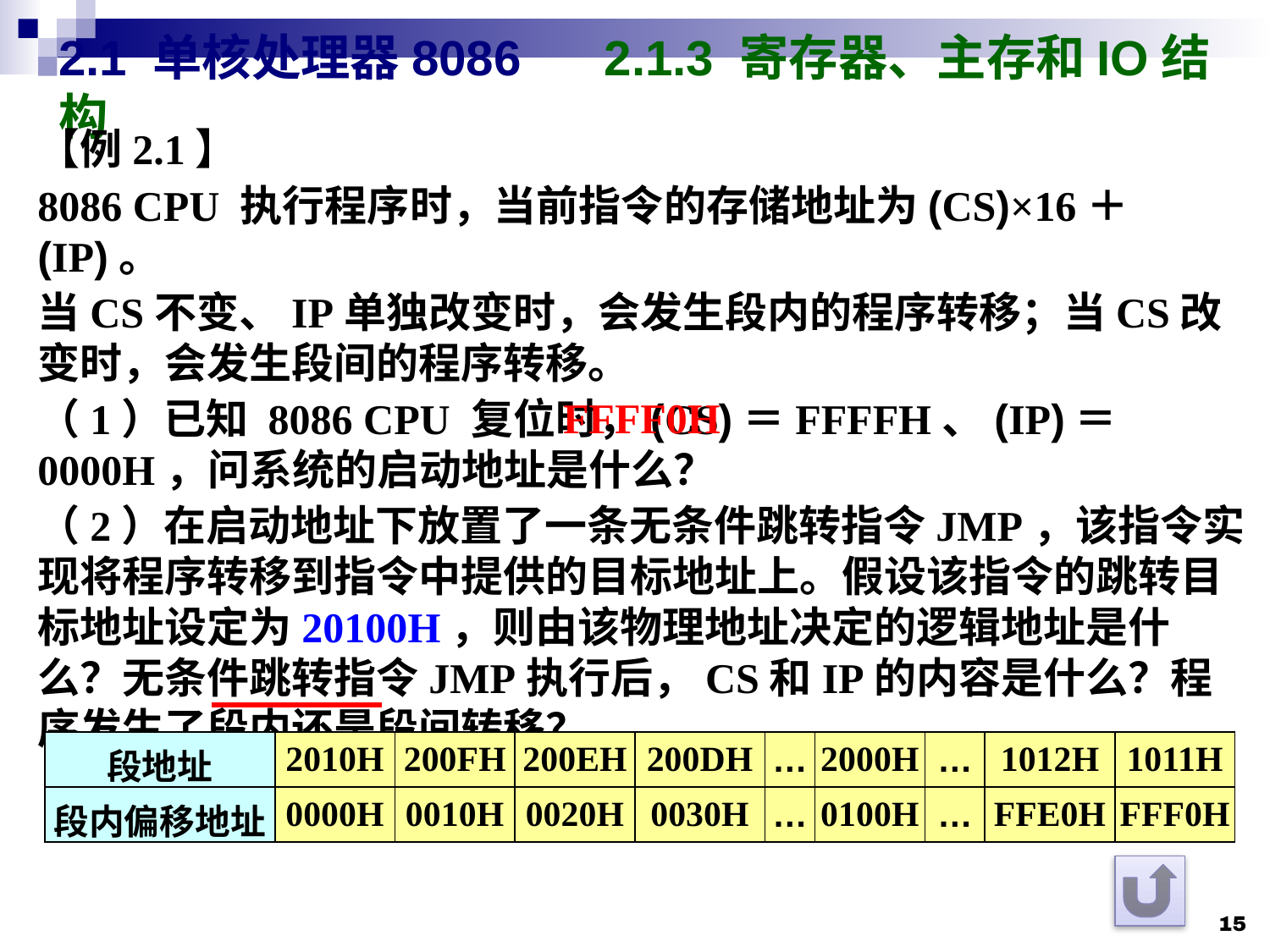

# 2.1 单核处理器8086      2.1.3 寄存器、主存和IO结构
【例2.1】
8086 CPU 执行程序时，当前指令的存储地址为(CS)×16＋(IP)。
当CS不变、IP单独改变时，会发生段内的程序转移；当CS改变时，会发生段间的程序转移。
（1）已知 8086 CPU 复位时，(CS)＝FFFFH、(IP)＝0000H，问系统的启动地址是什么？
（2）在启动地址下放置了一条无条件跳转指令JMP，该指令实现将程序转移到指令中提供的目标地址上。假设该指令的跳转目标地址设定为20100H，则由该物理地址决定的逻辑地址是什么？无条件跳转指令JMP执行后，CS和IP的内容是什么？程序发生了段内还是段间转移？
FFFF0H
| 段地址 | 2010H | 200FH | 200EH | 200DH | … | 2000H | … | 1012H | 1011H |
| --- | --- | --- | --- | --- | --- | --- | --- | --- | --- |
| 段内偏移地址 | 0000H | 0010H | 0020H | 0030H | … | 0100H | … | FFE0H | FFF0H |

15